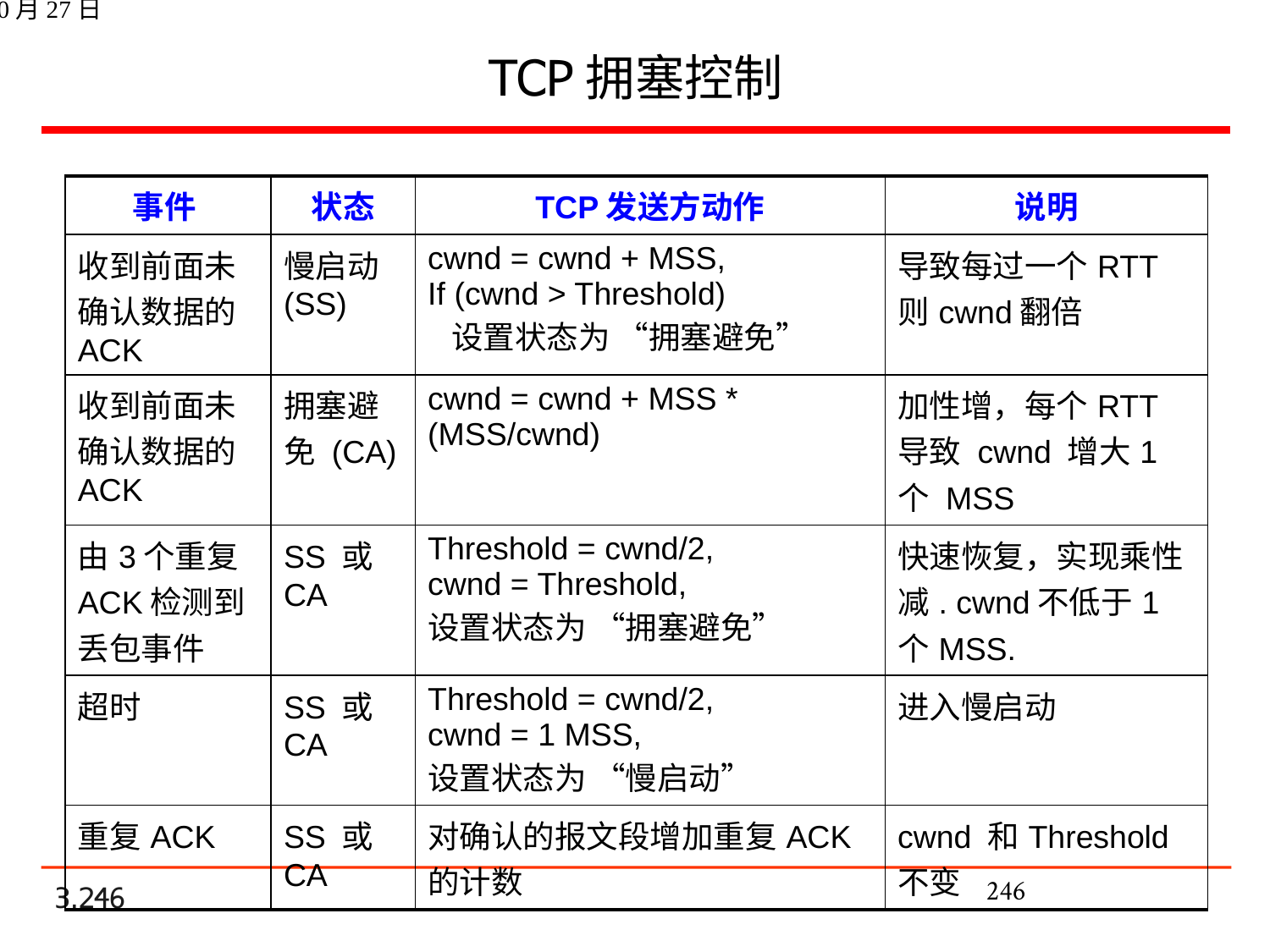

# TCP拥塞控制
| 事件 | 状态 | TCP发送方动作 | 说明 |
| --- | --- | --- | --- |
| 收到前面未确认数据的ACK | 慢启动 (SS) | cwnd = cwnd + MSS, If (cwnd > Threshold) 设置状态为 “拥塞避免” | 导致每过一个RTT则cwnd翻倍 |
| 收到前面未确认数据的ACK | 拥塞避免 (CA) | cwnd = cwnd + MSS \* (MSS/cwnd) | 加性增，每个RTT导致 cwnd 增大1个 MSS |
| 由3个重复ACK检测到丢包事件 | SS 或 CA | Threshold = cwnd/2, cwnd = Threshold, 设置状态为 “拥塞避免” | 快速恢复，实现乘性减. cwnd不低于1个MSS. |
| 超时 | SS 或 CA | Threshold = cwnd/2, cwnd = 1 MSS, 设置状态为 “慢启动” | 进入慢启动 |
| 重复ACK | SS 或 CA | 对确认的报文段增加重复ACK的计数 | cwnd 和Threshold不变 |
246
2020年10月27日